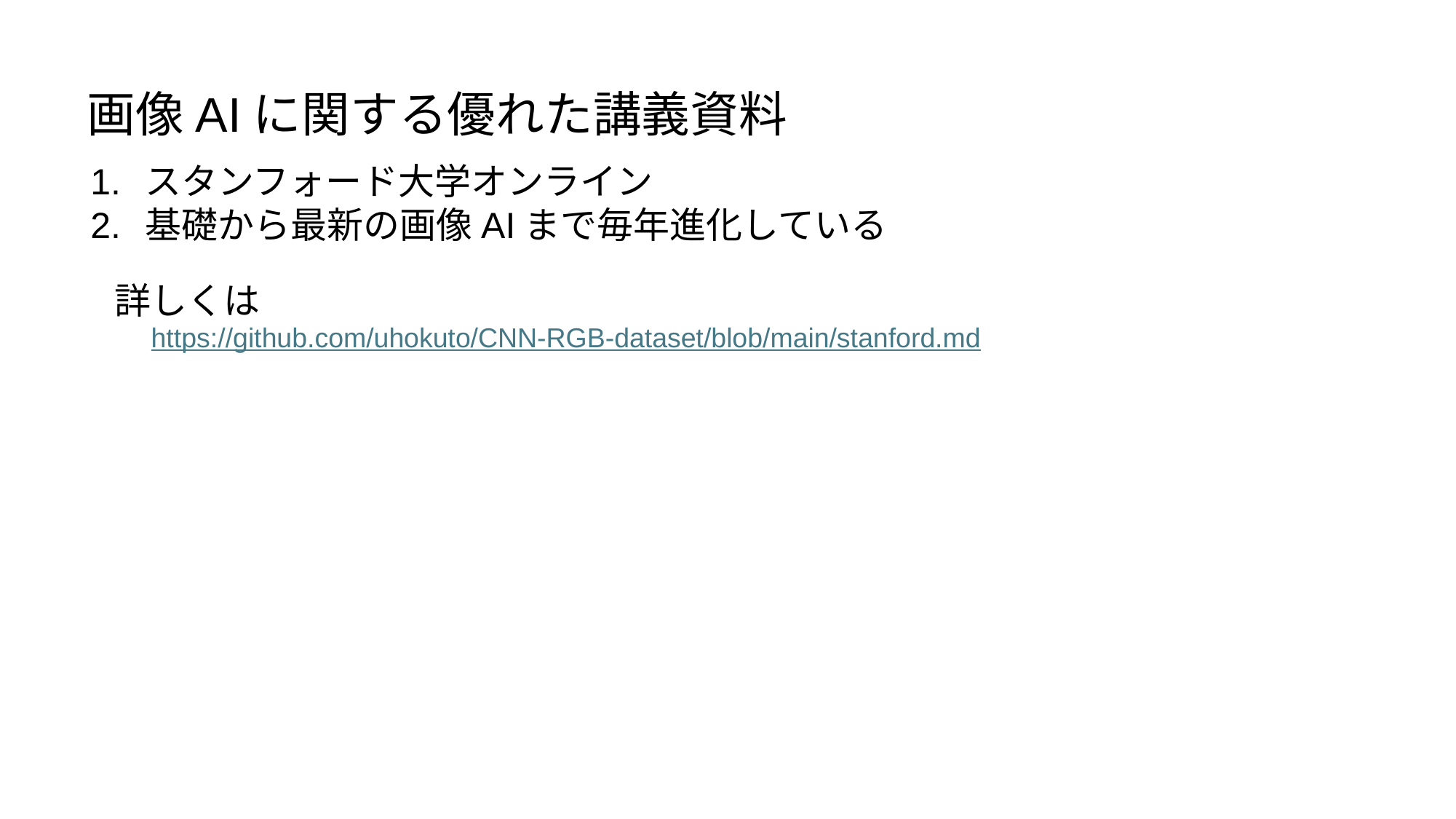

画像AIに関する優れた講義資料
スタンフォード大学オンライン
基礎から最新の画像AIまで毎年進化している
詳しくは
https://github.com/uhokuto/CNN-RGB-dataset/blob/main/stanford.md